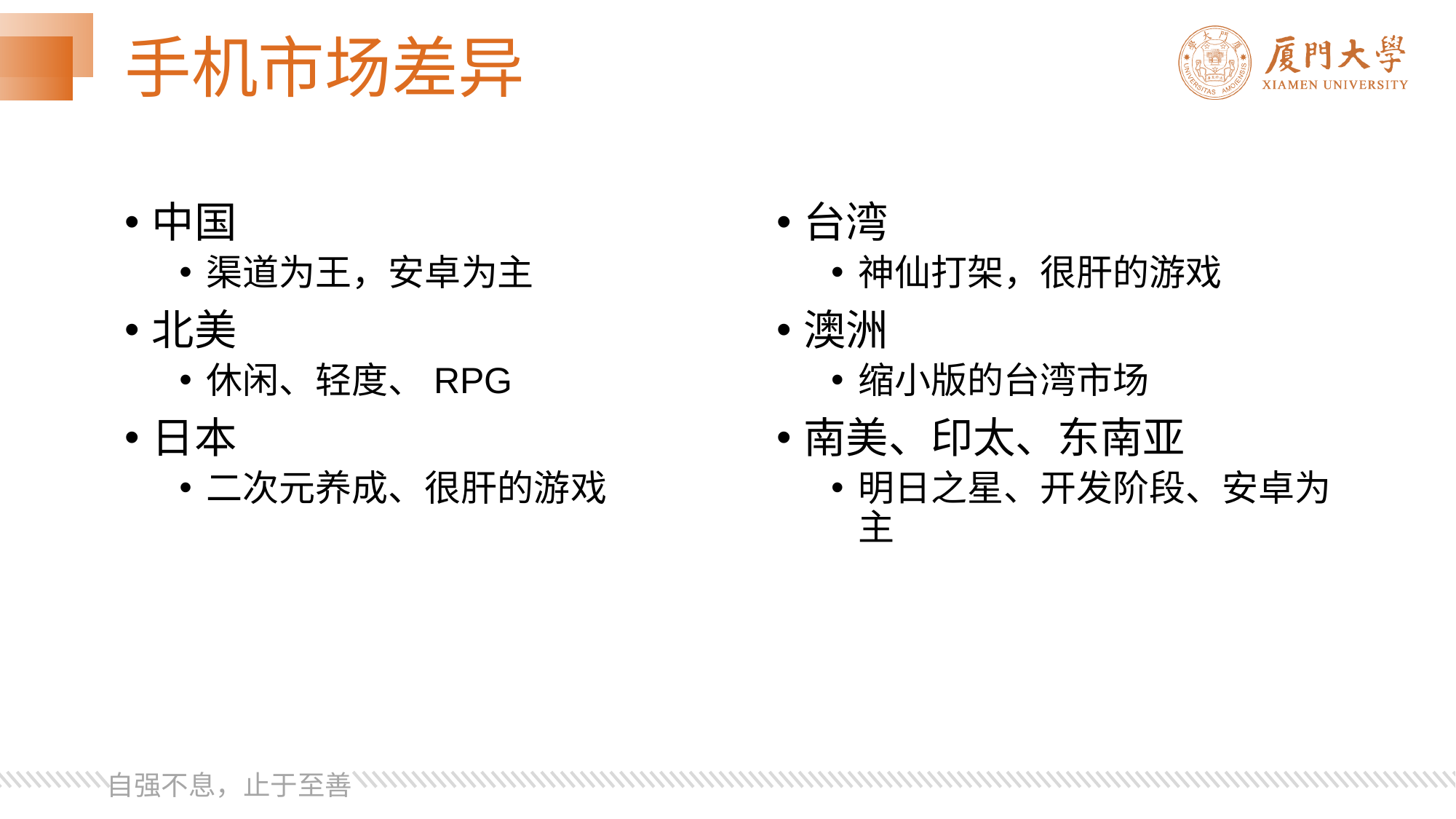

# 手机市场差异
中国
渠道为王，安卓为主
北美
休闲、轻度、RPG
日本
二次元养成、很肝的游戏
台湾
神仙打架，很肝的游戏
澳洲
缩小版的台湾市场
南美、印太、东南亚
明日之星、开发阶段、安卓为主